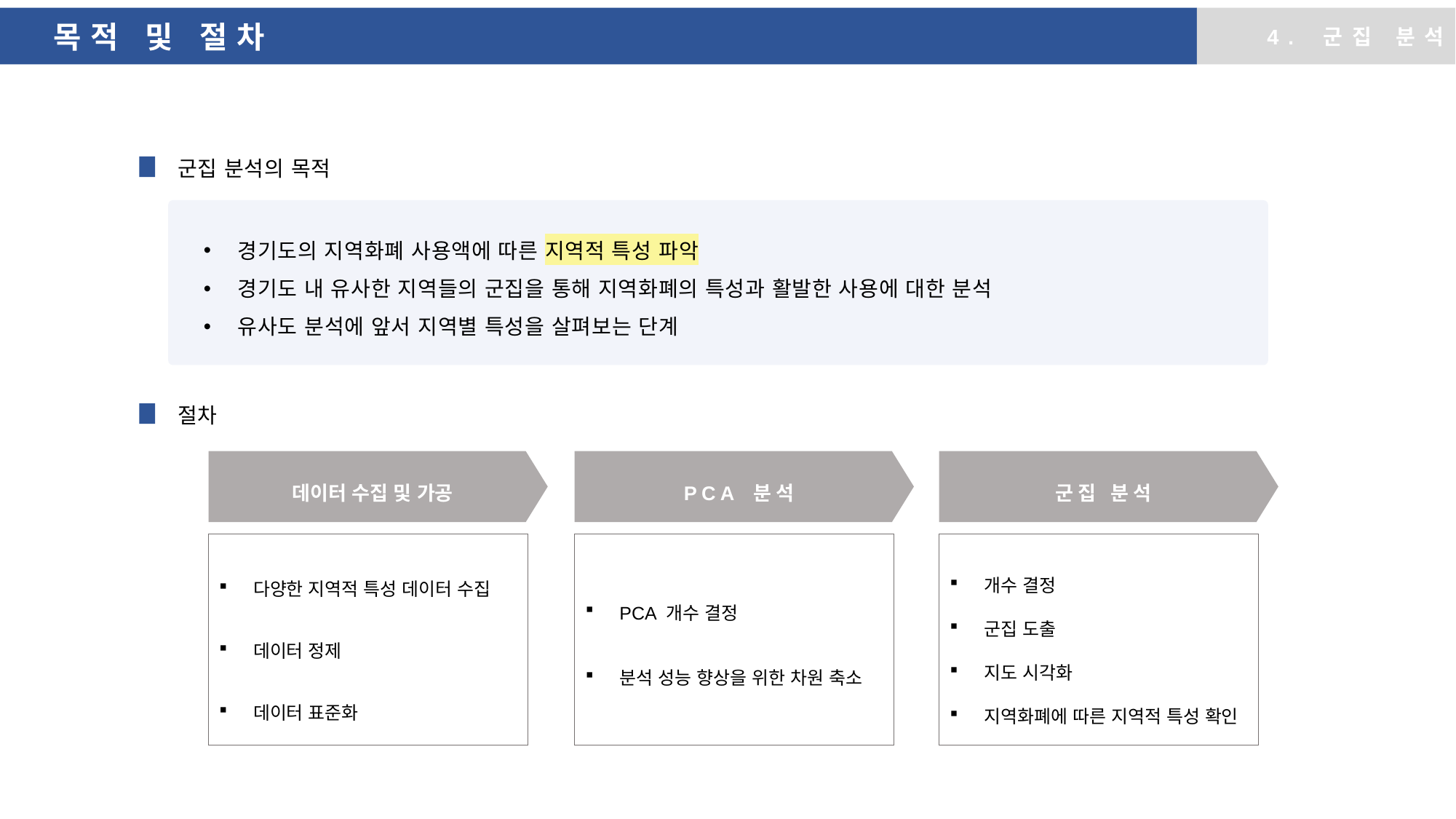

목적 및 절차
4. 군집 분석
군집 분석의 목적

경기도의 지역화폐 사용액에 따른 지역적 특성 파악
경기도 내 유사한 지역들의 군집을 통해 지역화폐의 특성과 활발한 사용에 대한 분석
유사도 분석에 앞서 지역별 특성을 살펴보는 단계
절차

데이터 수집 및 가공
PCA 분석
군집 분석
다양한 지역적 특성 데이터 수집

데이터 정제

데이터 표준화
PCA 개수 결정

분석 성능 향상을 위한 차원 축소
개수 결정
군집 도출
지도 시각화
지역화폐에 따른 지역적 특성 확인